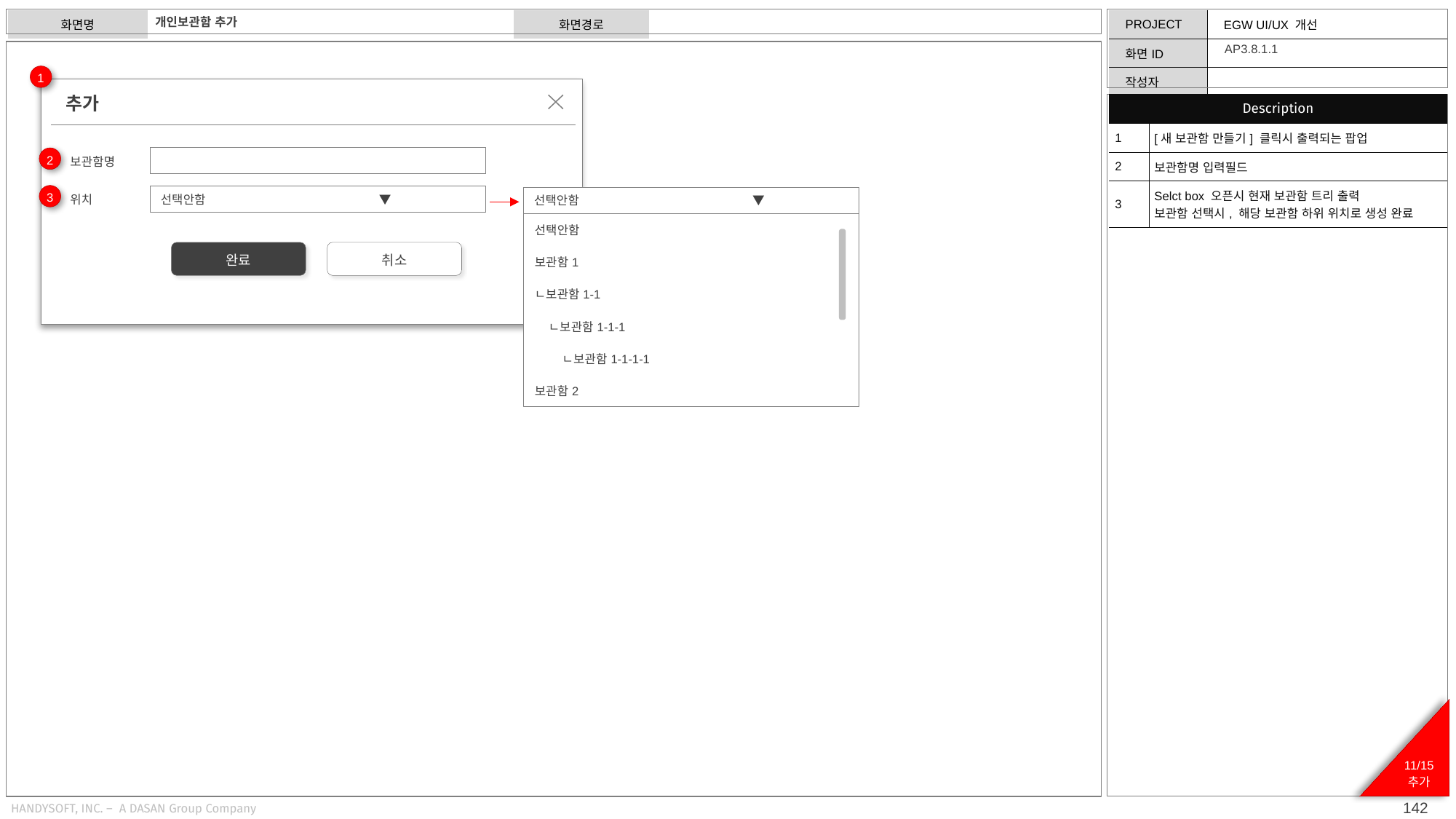

개인보관함 추가
AP3.8.1.1
1

추가
| Description |  |
| --- | --- |
| 1 | [새 보관함 만들기] 클릭시 출력되는 팝업 |
| 2 | 보관함명 입력필드 |
| 3 | Selct box 오픈시 현재 보관함 트리 출력 보관함 선택시, 해당 보관함 하위 위치로 생성 완료 |

2
보관함명
3
선택안함		▼
선택안함		▼
위치
| 선택안함 |
| --- |
| 보관함1 |
| ㄴ보관함1-1 |
| ㄴ보관함1-1-1 |
| ㄴ보관함1-1-1-1 |
| 보관함2 |

완료
취소
11/15
추가